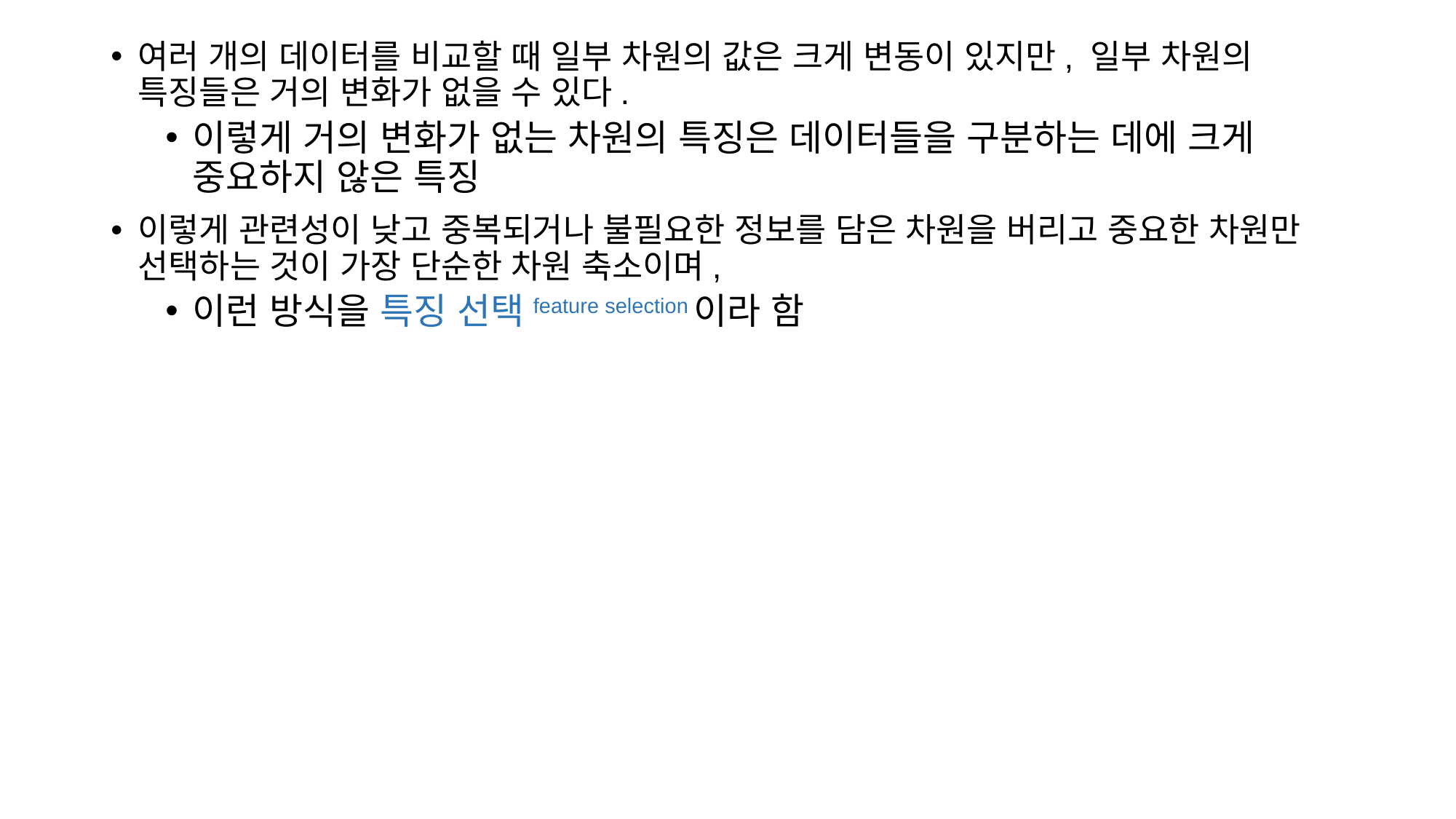

여러 개의 데이터를 비교할 때 일부 차원의 값은 크게 변동이 있지만, 일부 차원의 특징들은 거의 변화가 없을 수 있다.
이렇게 거의 변화가 없는 차원의 특징은 데이터들을 구분하는 데에 크게 중요하지 않은 특징
이렇게 관련성이 낮고 중복되거나 불필요한 정보를 담은 차원을 버리고 중요한 차원만 선택하는 것이 가장 단순한 차원 축소이며,
이런 방식을 특징 선택feature selection이라 함